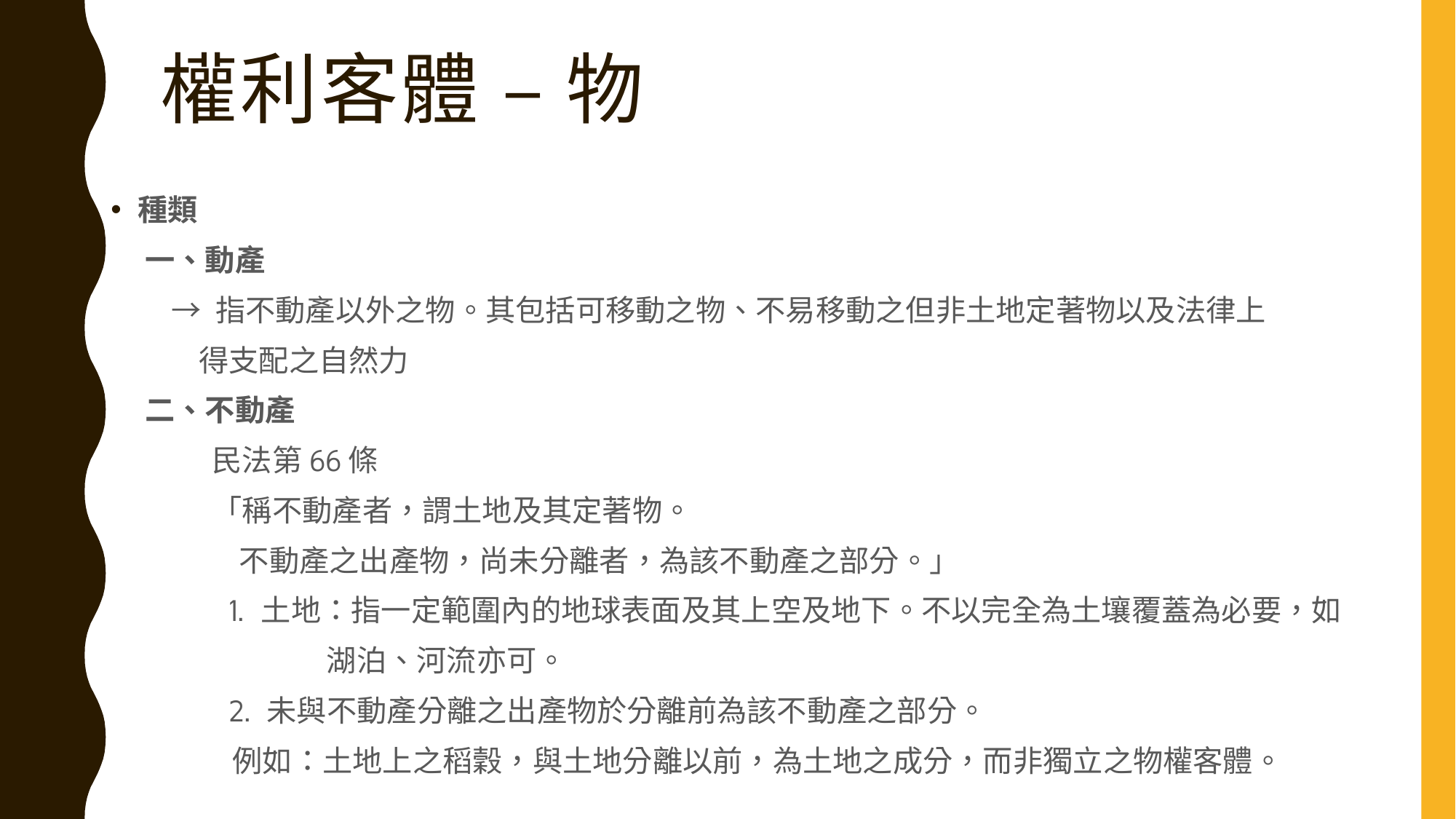

# 權利客體 – 物
種類
    一、動產
         → 指不動產以外之物。其包括可移動之物、不易移動之但非土地定著物以及法律上
            得支配之自然力
    二、不動產
              民法第66條
              「稱不動產者，謂土地及其定著物。
                  不動產之出產物，尚未分離者，為該不動產之部分。」
             1. 土地：指一定範圍內的地球表面及其上空及地下。不以完全為土壤覆蓋為必要，如
                               湖泊、河流亦可。
             2. 未與不動產分離之出產物於分離前為該不動產之部分。
                 例如：土地上之稻穀，與土地分離以前，為土地之成分，而非獨立之物權客體。